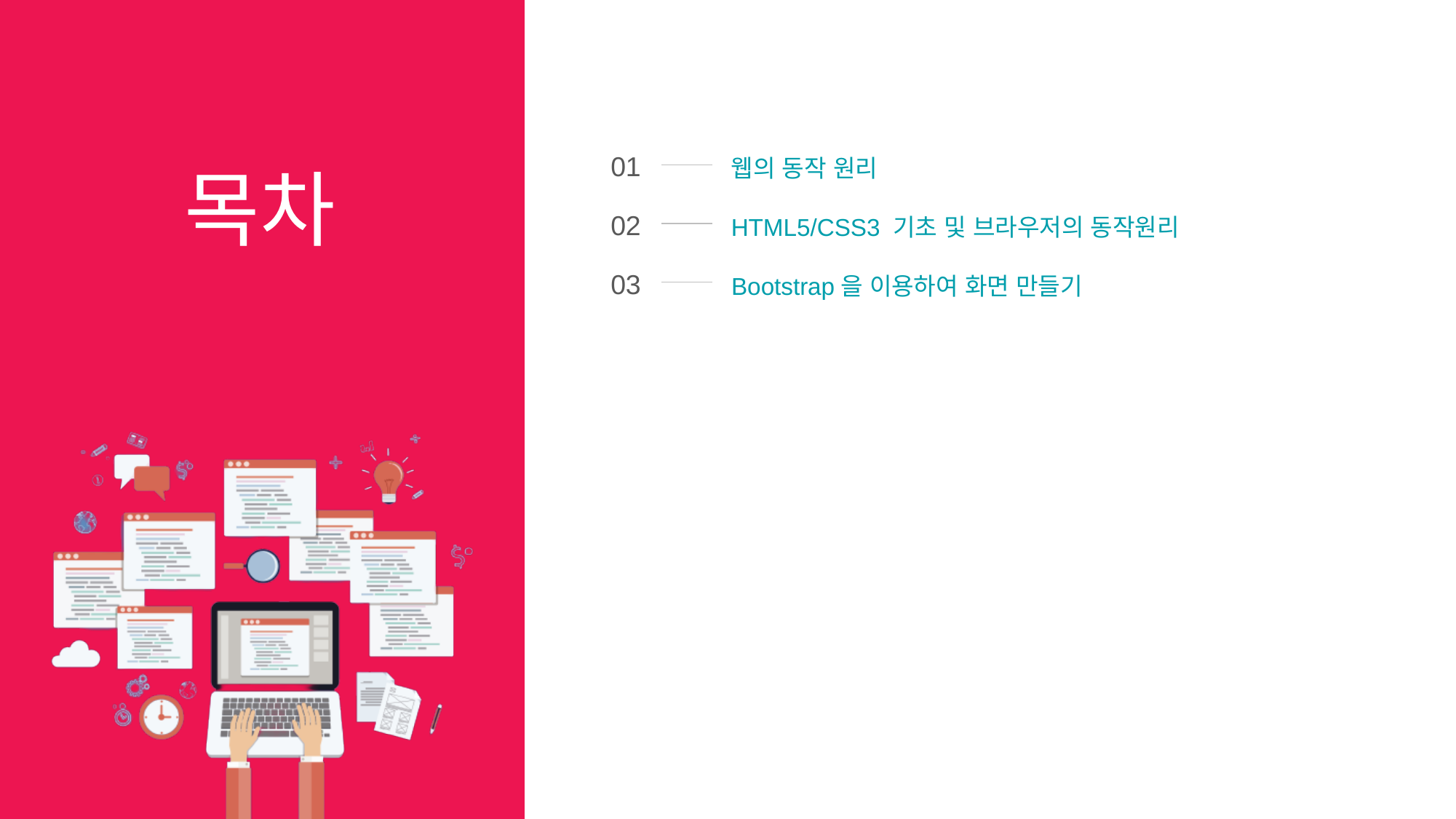

01
웹의 동작 원리
02
HTML5/CSS3 기초 및 브라우저의 동작원리
03
Bootstrap을 이용하여 화면 만들기